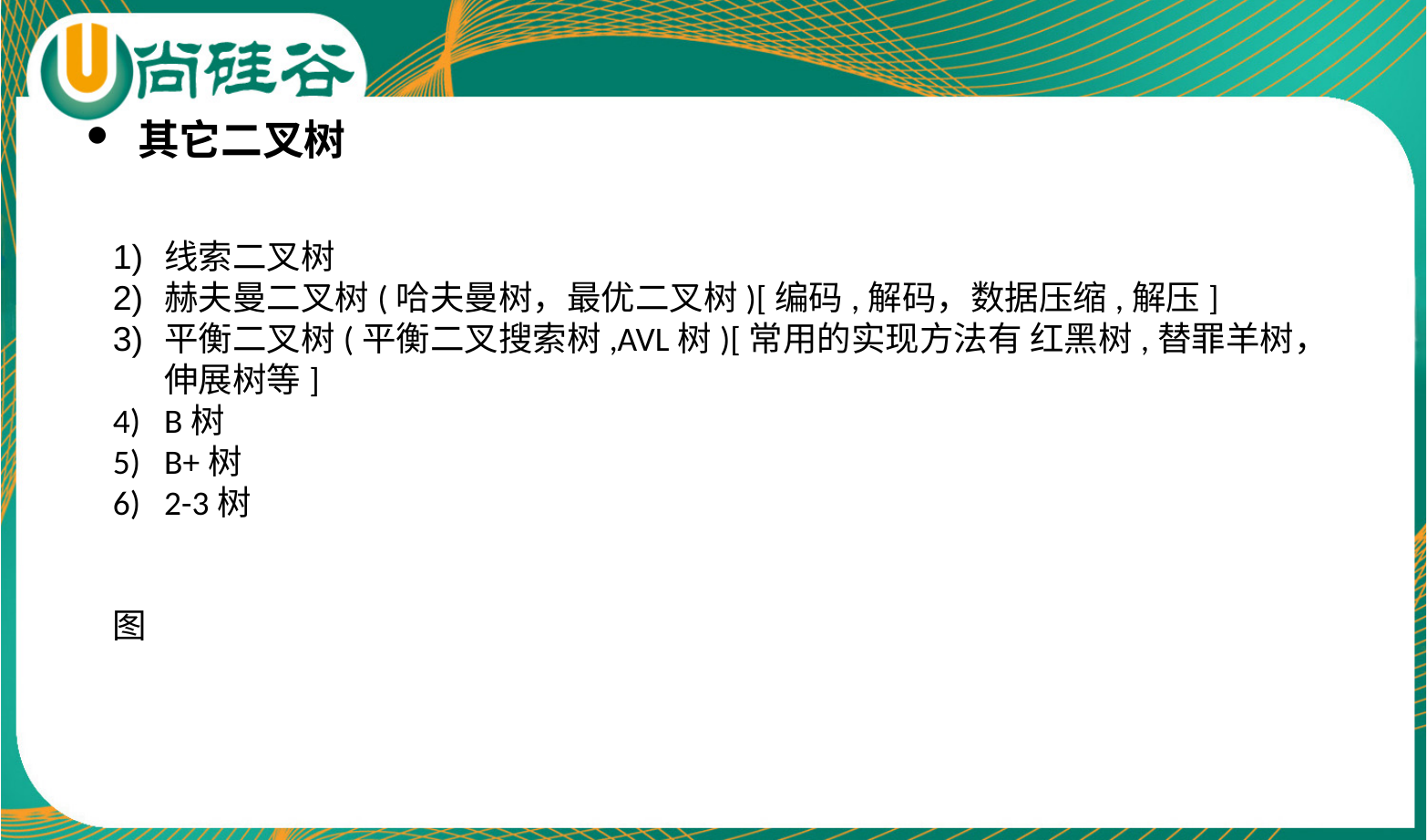

其它二叉树

线索二叉树
赫夫曼二叉树(哈夫曼树，最优二叉树)[编码,解码，数据压缩,解压]
平衡二叉树(平衡二叉搜索树,AVL树)[常用的实现方法有 红黑树,替罪羊树，伸展树等]
B树
B+树
2-3树

图